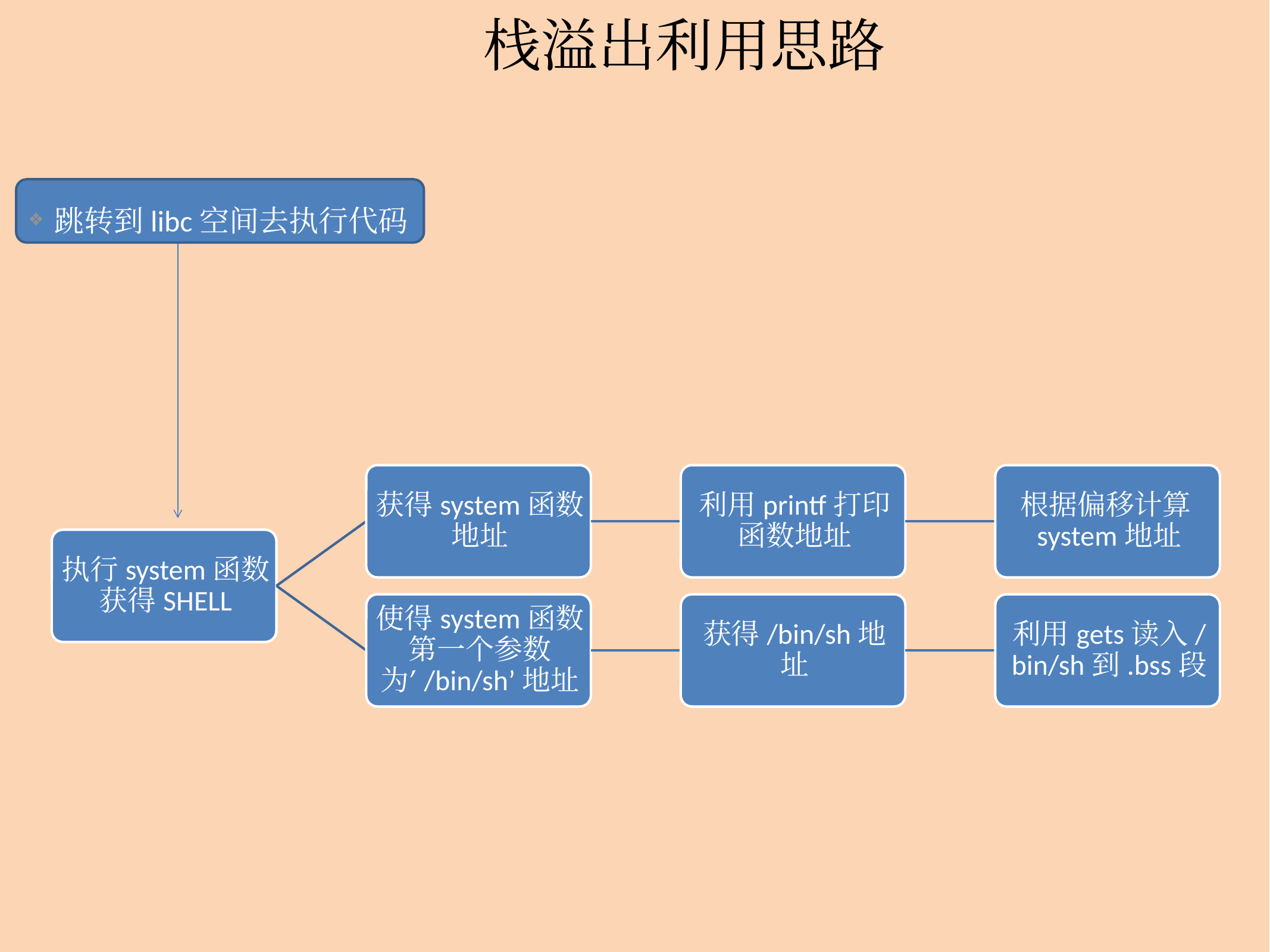

# 栈溢出利用思路
跳转到libc空间去执行代码
执行system函数获得SHELL

获得system函数地址

利用printf打印函数地址

根据偏移计算system地址

使得system函数第一个参数为’/bin/sh’地址

获得/bin/sh地址

利用gets读入/bin/sh到.bss段